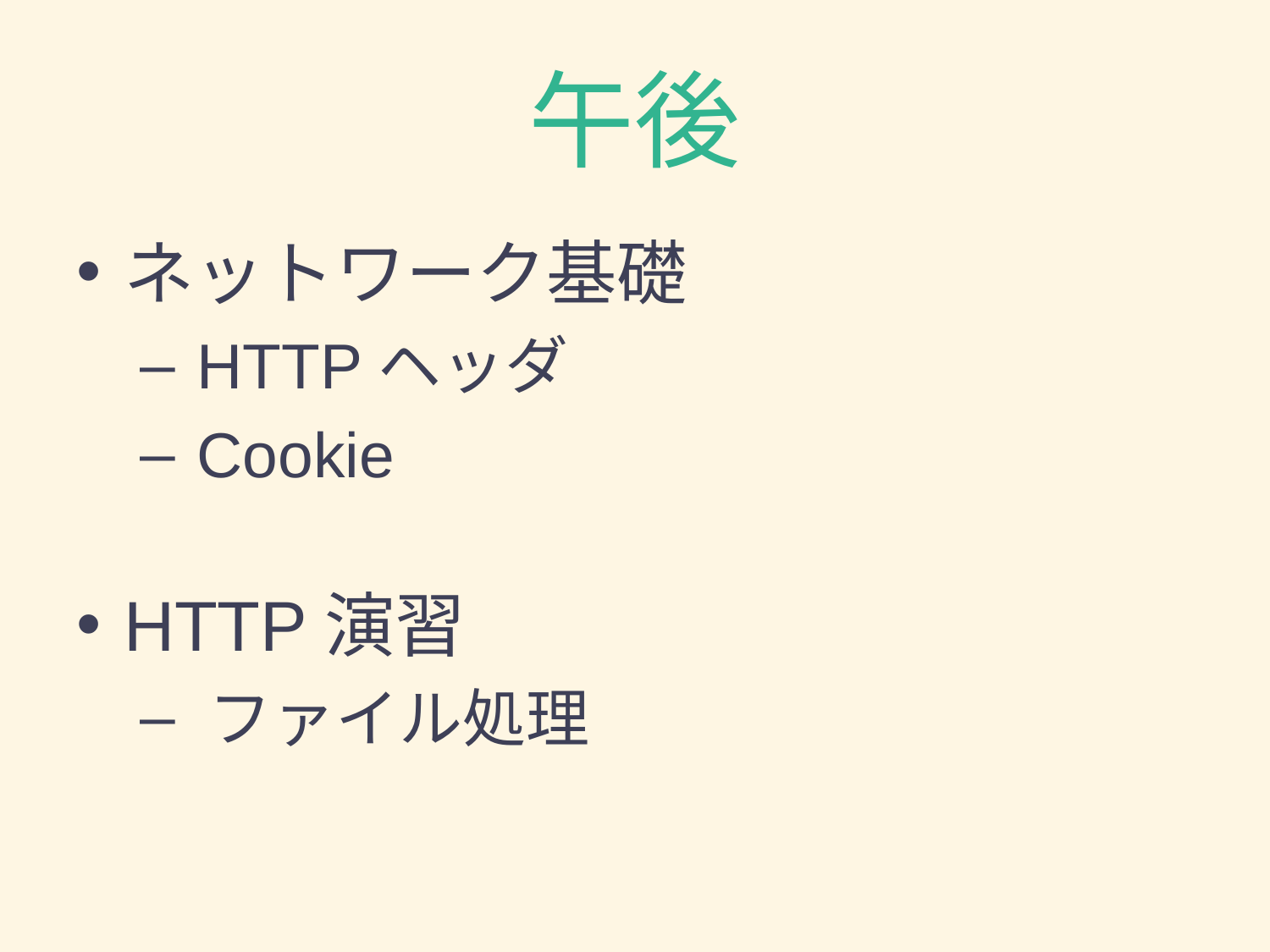

# 午後
ネットワーク基礎
 HTTPヘッダ
 Cookie
HTTP演習
 ファイル処理